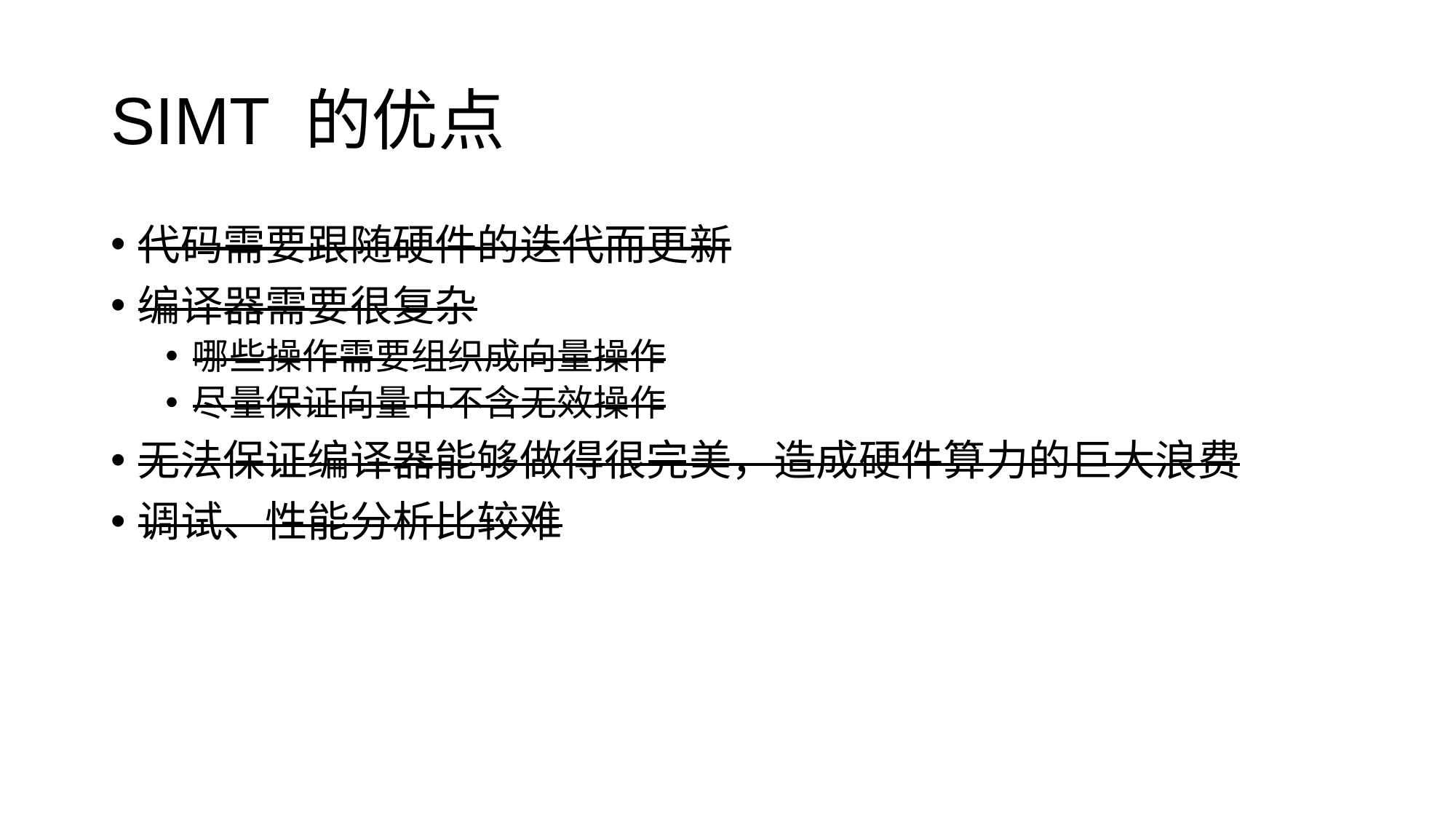

# SIMT 的优点
代码需要跟随硬件的迭代而更新
编译器需要很复杂
哪些操作需要组织成向量操作
尽量保证向量中不含无效操作
无法保证编译器能够做得很完美，造成硬件算力的巨大浪费
调试、性能分析比较难